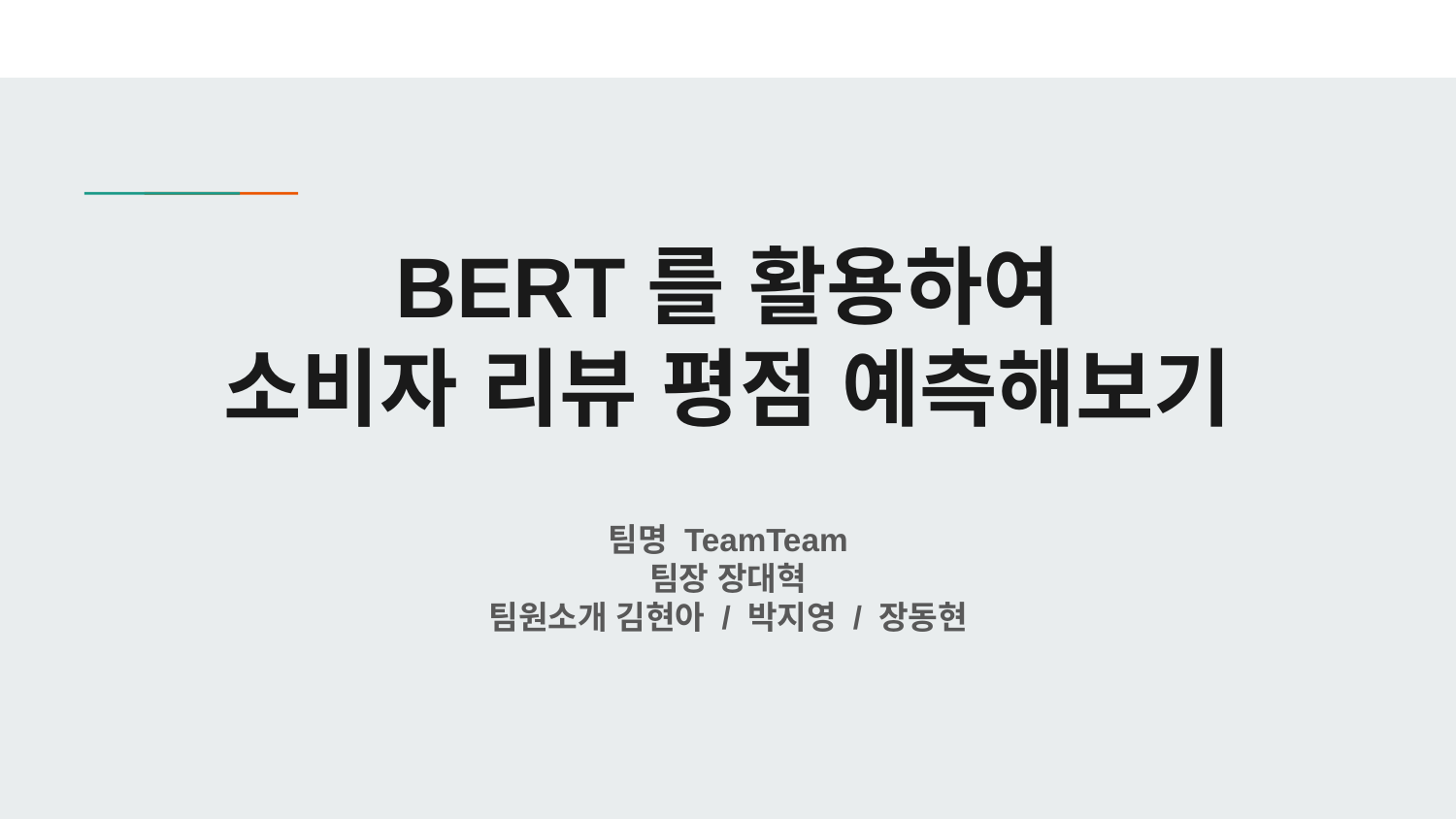

# BERT를 활용하여 소비자 리뷰 평점 예측해보기
팀명 TeamTeam
팀장 장대혁
팀원소개 김현아 / 박지영 / 장동현